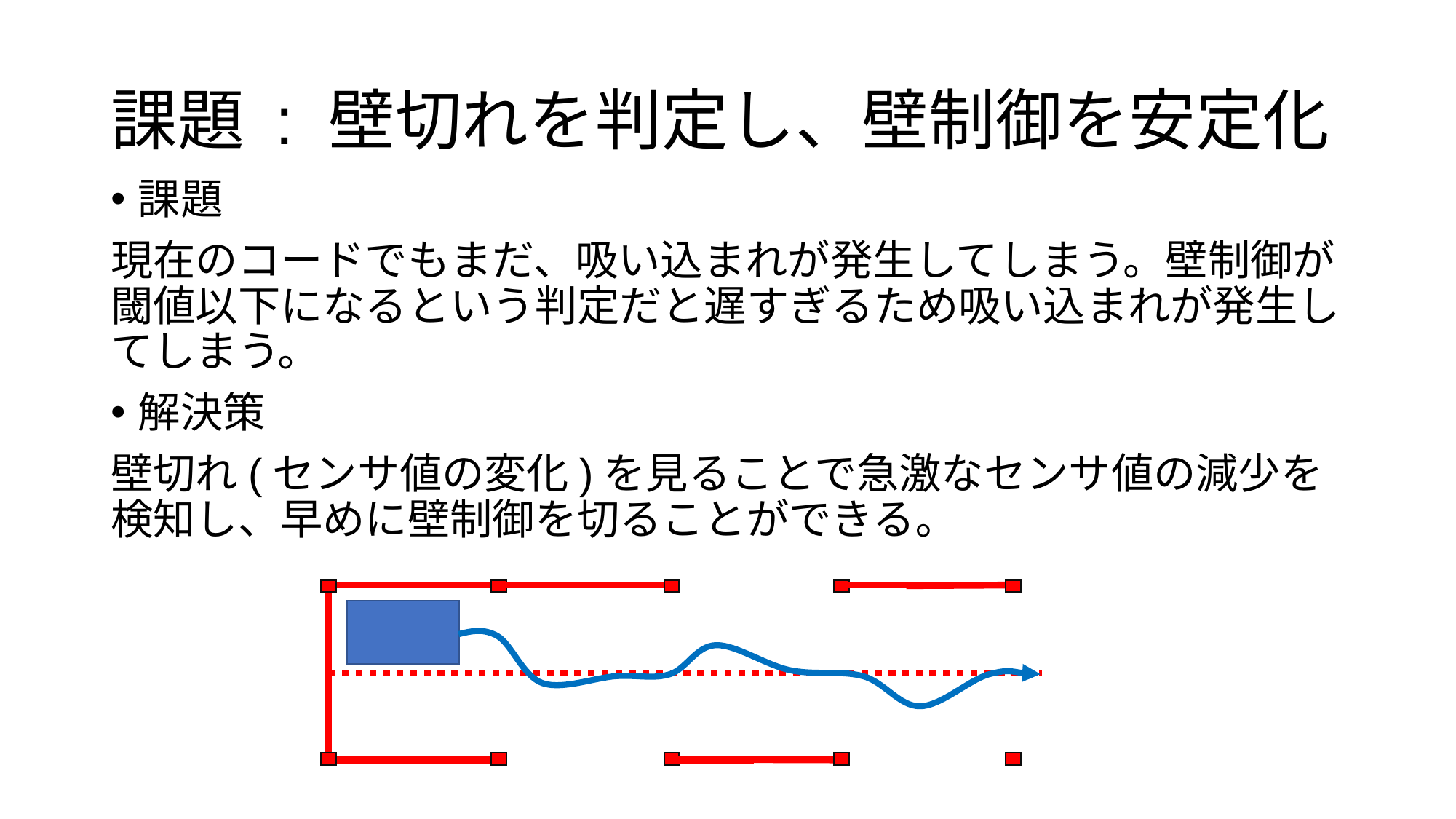

# 課題 : 壁切れを判定し、壁制御を安定化
課題
現在のコードでもまだ、吸い込まれが発生してしまう。壁制御が閾値以下になるという判定だと遅すぎるため吸い込まれが発生してしまう。
解決策
壁切れ(センサ値の変化)を見ることで急激なセンサ値の減少を検知し、早めに壁制御を切ることができる｡